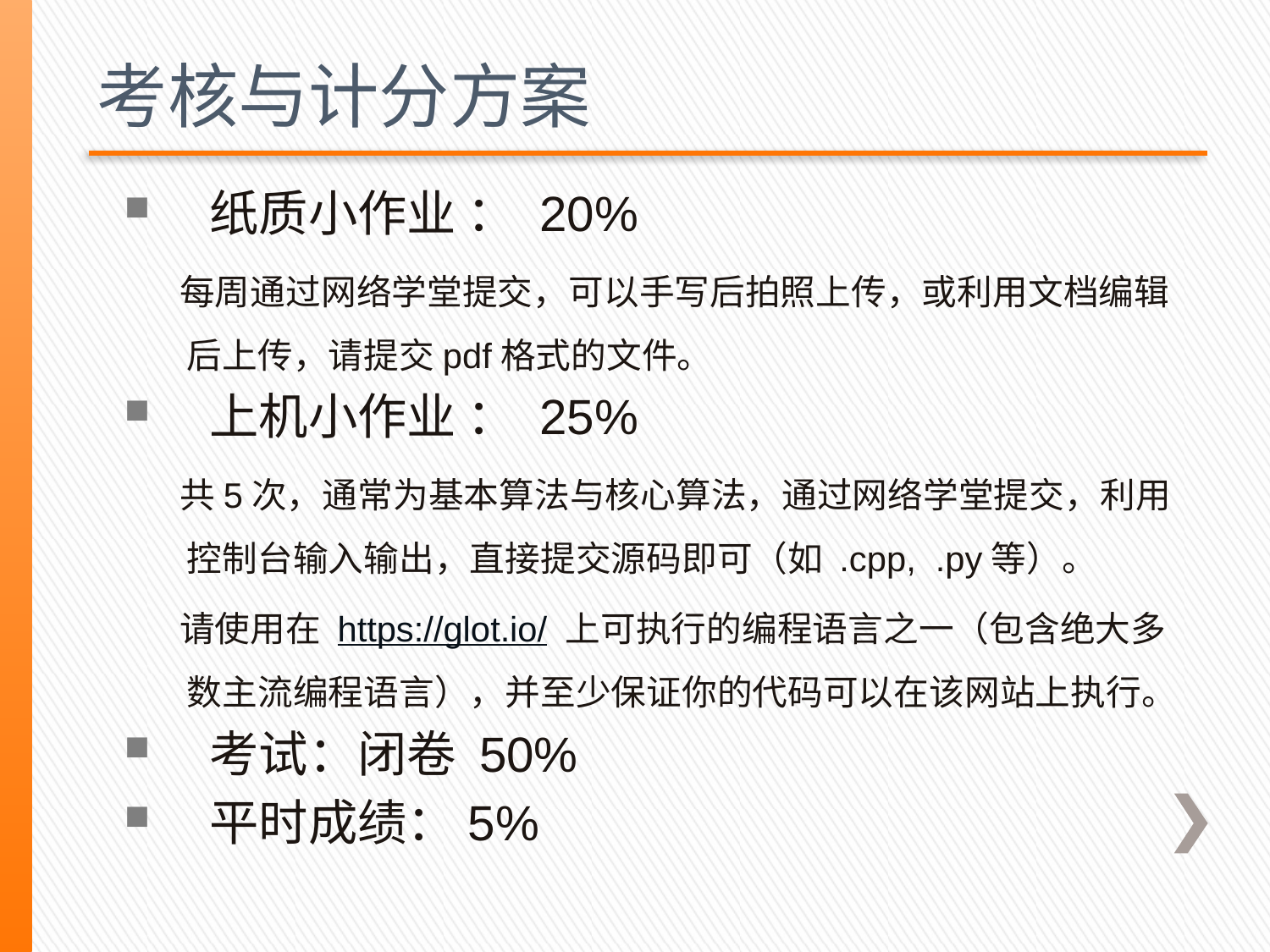

# 考核与计分方案
 纸质小作业 ： 20%
      每周通过网络学堂提交，可以手写后拍照上传，或利用文档编辑后上传，请提交pdf格式的文件。
 上机小作业 ： 25%
      共5次，通常为基本算法与核心算法，通过网络学堂提交，利用控制台输入输出，直接提交源码即可（如 .cpp,  .py等）。
      请使用在 https://glot.io/ 上可执行的编程语言之一（包含绝大多数主流编程语言），并至少保证你的代码可以在该网站上执行。
 考试：闭卷 50%
 平时成绩：5%
9